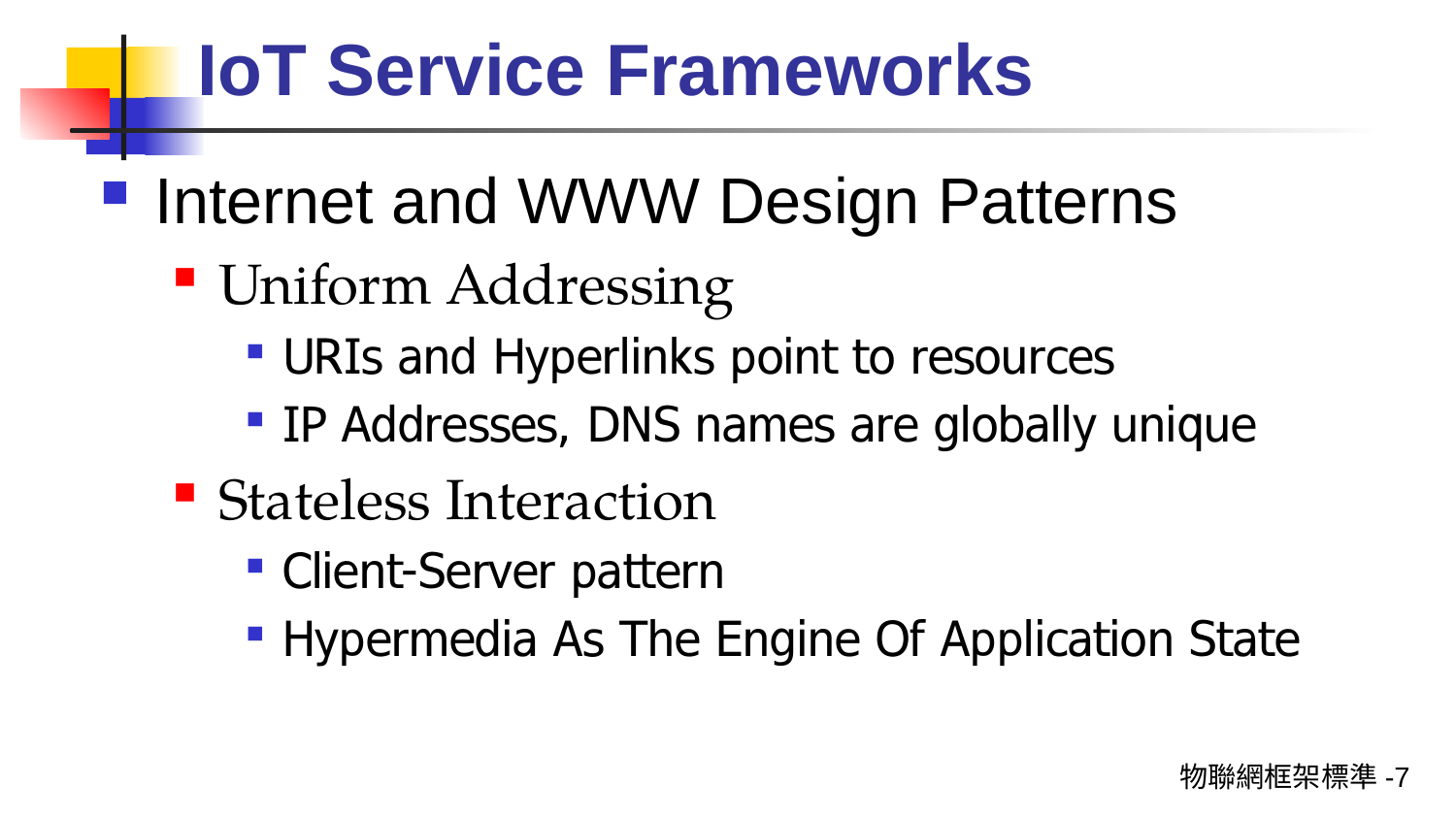

# IoT Service Frameworks
Internet and WWW Design Patterns
Uniform Addressing
URIs and Hyperlinks point to resources
IP Addresses, DNS names are globally unique
Stateless Interaction
Client-Server pattern
Hypermedia As The Engine Of Application State
物聯網框架標準-7